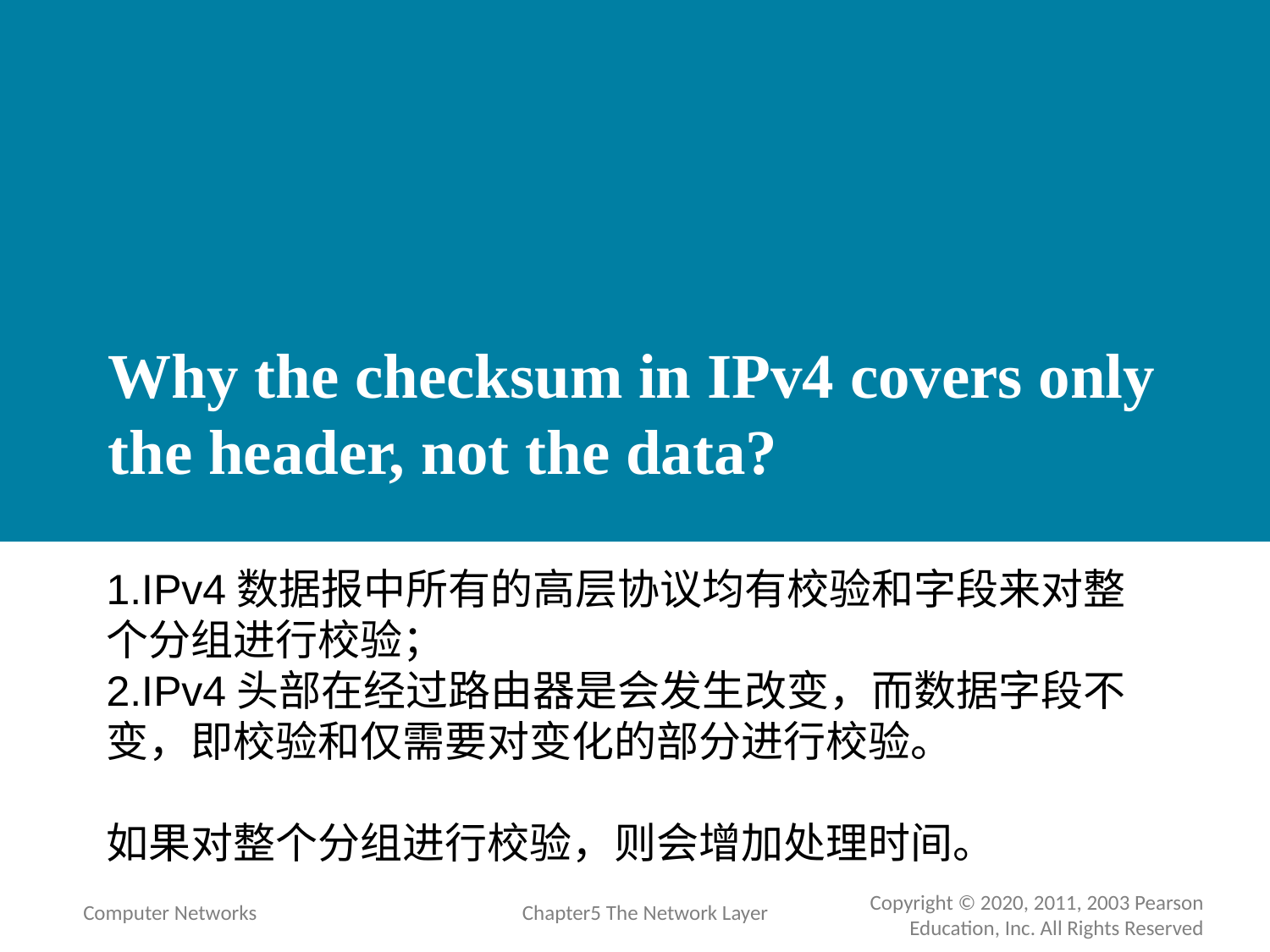

# Why the checksum in IPv4 covers only the header, not the data?
1.IPv4数据报中所有的高层协议均有校验和字段来对整个分组进行校验；
2.IPv4头部在经过路由器是会发生改变，而数据字段不变，即校验和仅需要对变化的部分进行校验。

如果对整个分组进行校验，则会增加处理时间。